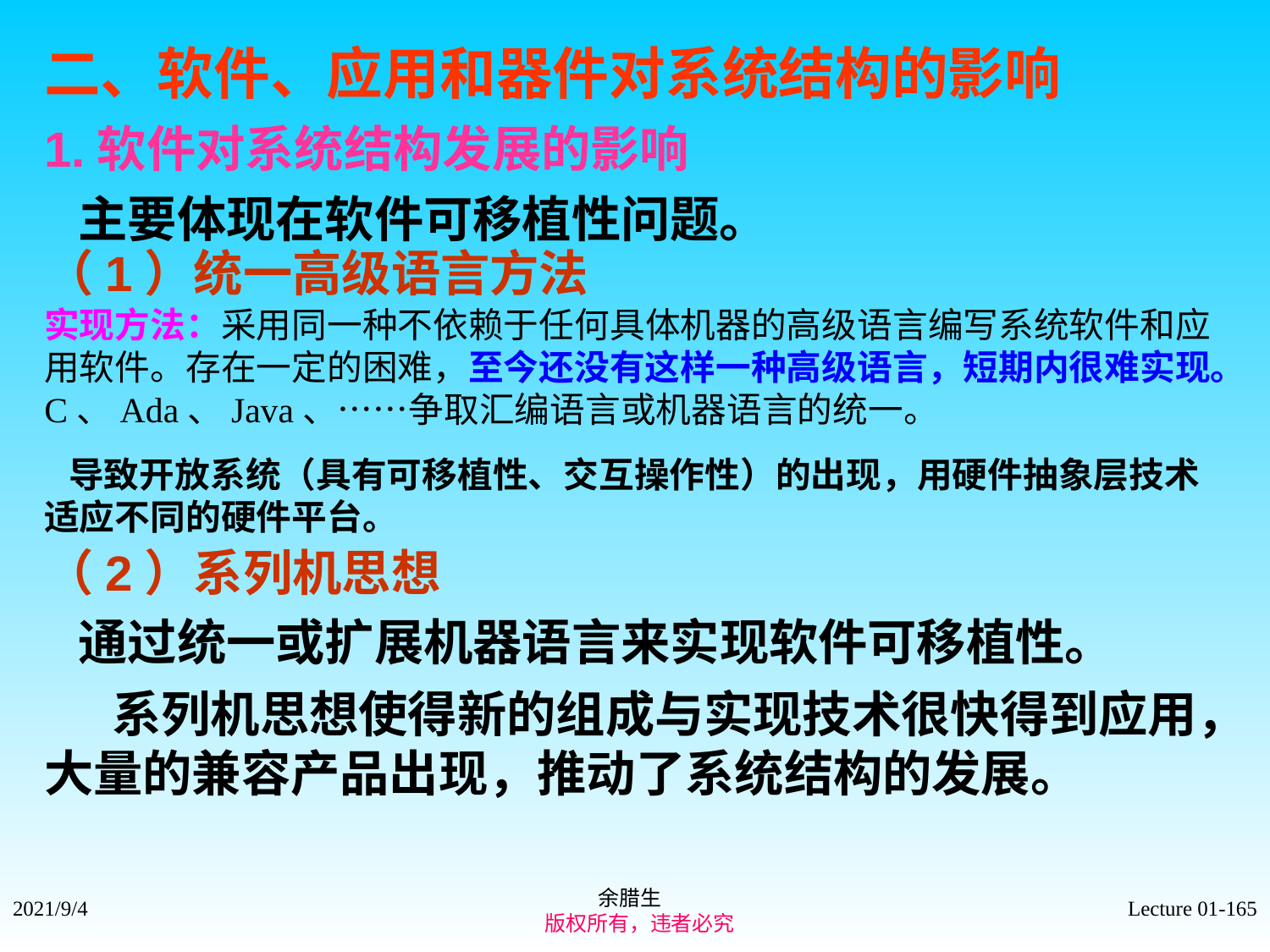

二、软件、应用和器件对系统结构的影响
1.软件对系统结构发展的影响
  主要体现在软件可移植性问题。
（1）统一高级语言方法
实现方法：采用同一种不依赖于任何具体机器的高级语言编写系统软件和应用软件。存在一定的困难，至今还没有这样一种高级语言，短期内很难实现。C、Ada、Java、……争取汇编语言或机器语言的统一。
  导致开放系统（具有可移植性、交互操作性）的出现，用硬件抽象层技术适应不同的硬件平台。

（2）系列机思想
  通过统一或扩展机器语言来实现软件可移植性。
     系列机思想使得新的组成与实现技术很快得到应用，大量的兼容产品出现，推动了系统结构的发展。
余腊生
 版权所有，违者必究
2021/9/4
Lecture 01-165